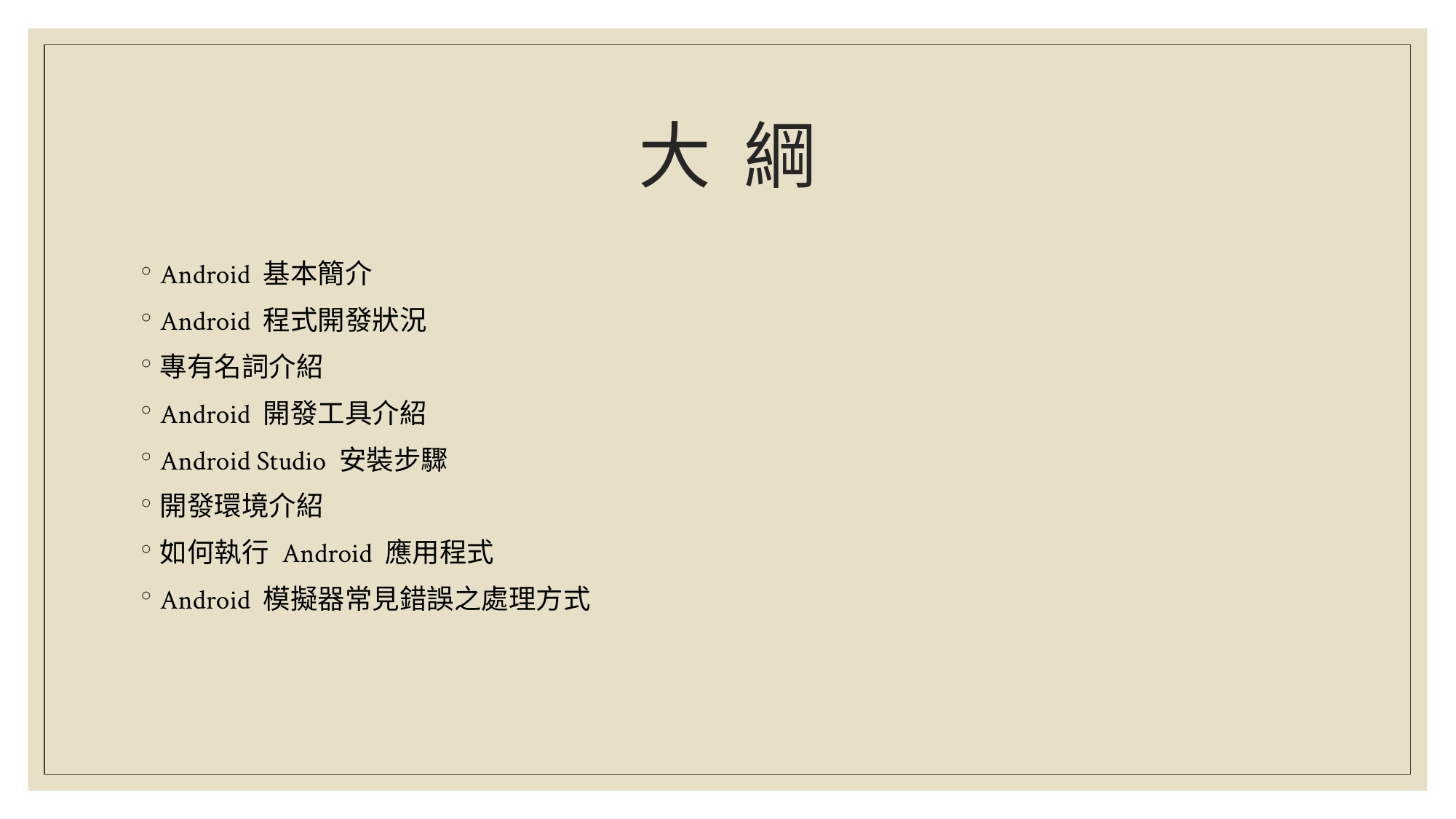

# 大  綱
Android 基本簡介
Android 程式開發狀況
專有名詞介紹
Android 開發工具介紹
Android Studio 安裝步驟
開發環境介紹
如何執行 Android 應用程式
Android 模擬器常見錯誤之處理方式